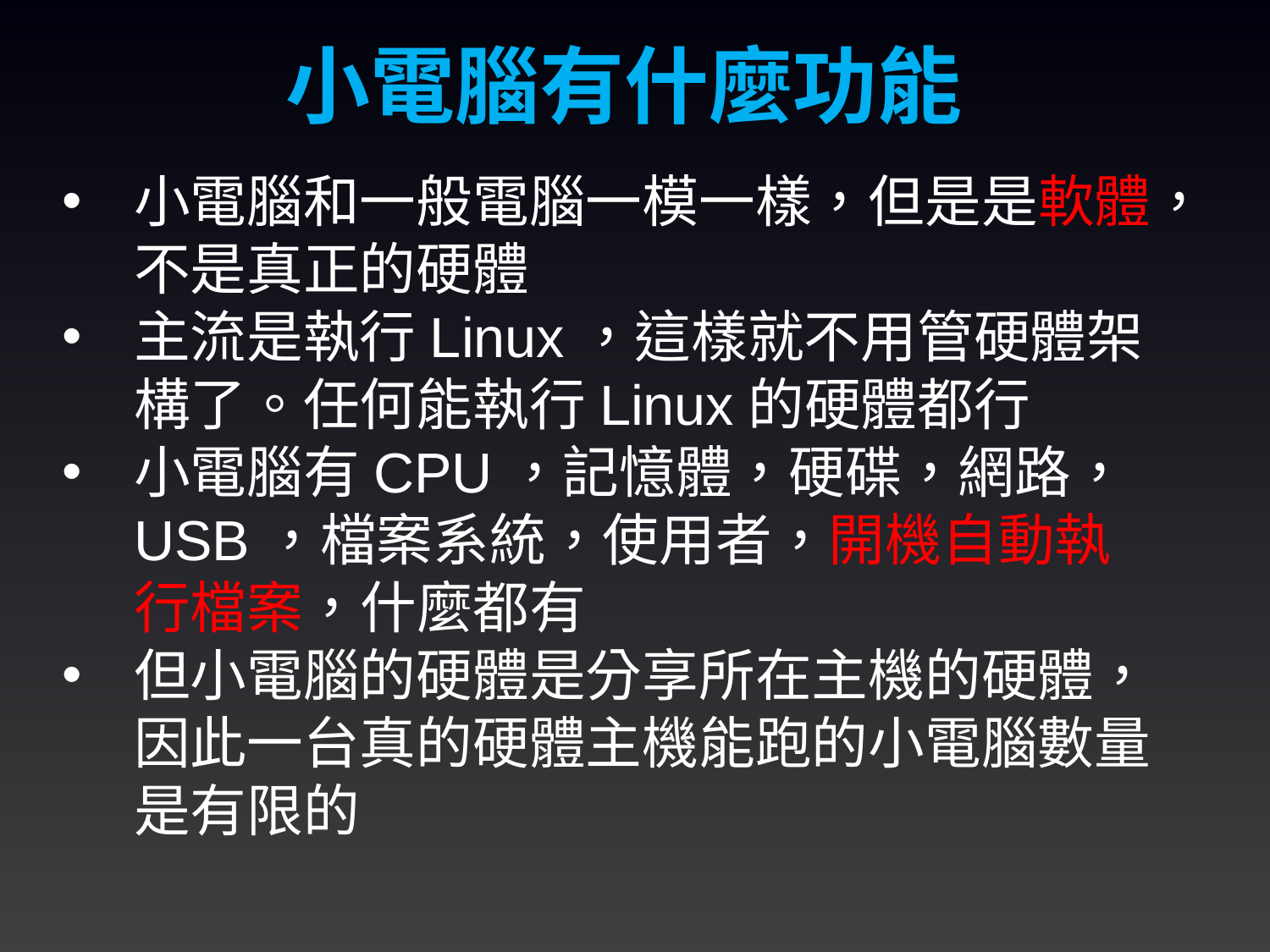

小電腦有什麼功能
小電腦和一般電腦一模一樣，但是是軟體，不是真正的硬體
主流是執行Linux，這樣就不用管硬體架構了。任何能執行Linux的硬體都行
小電腦有CPU，記憶體，硬碟，網路，USB，檔案系統，使用者，開機自動執行檔案，什麼都有
但小電腦的硬體是分享所在主機的硬體，因此一台真的硬體主機能跑的小電腦數量是有限的